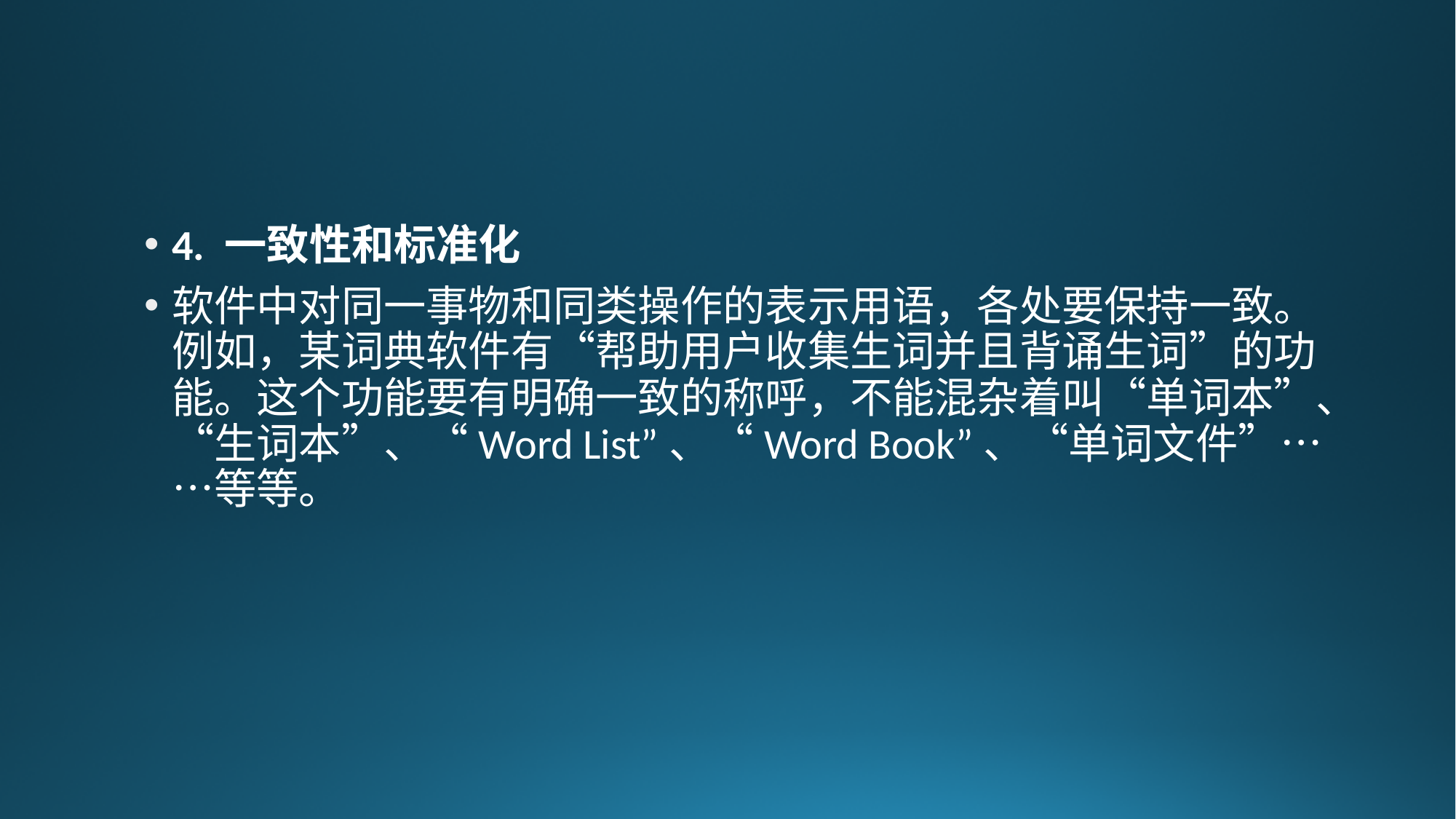

#
4. 一致性和标准化
软件中对同一事物和同类操作的表示用语，各处要保持一致。例如，某词典软件有“帮助用户收集生词并且背诵生词”的功能。这个功能要有明确一致的称呼，不能混杂着叫“单词本”、“生词本”、“Word List”、“Word Book”、“单词文件”……等等。